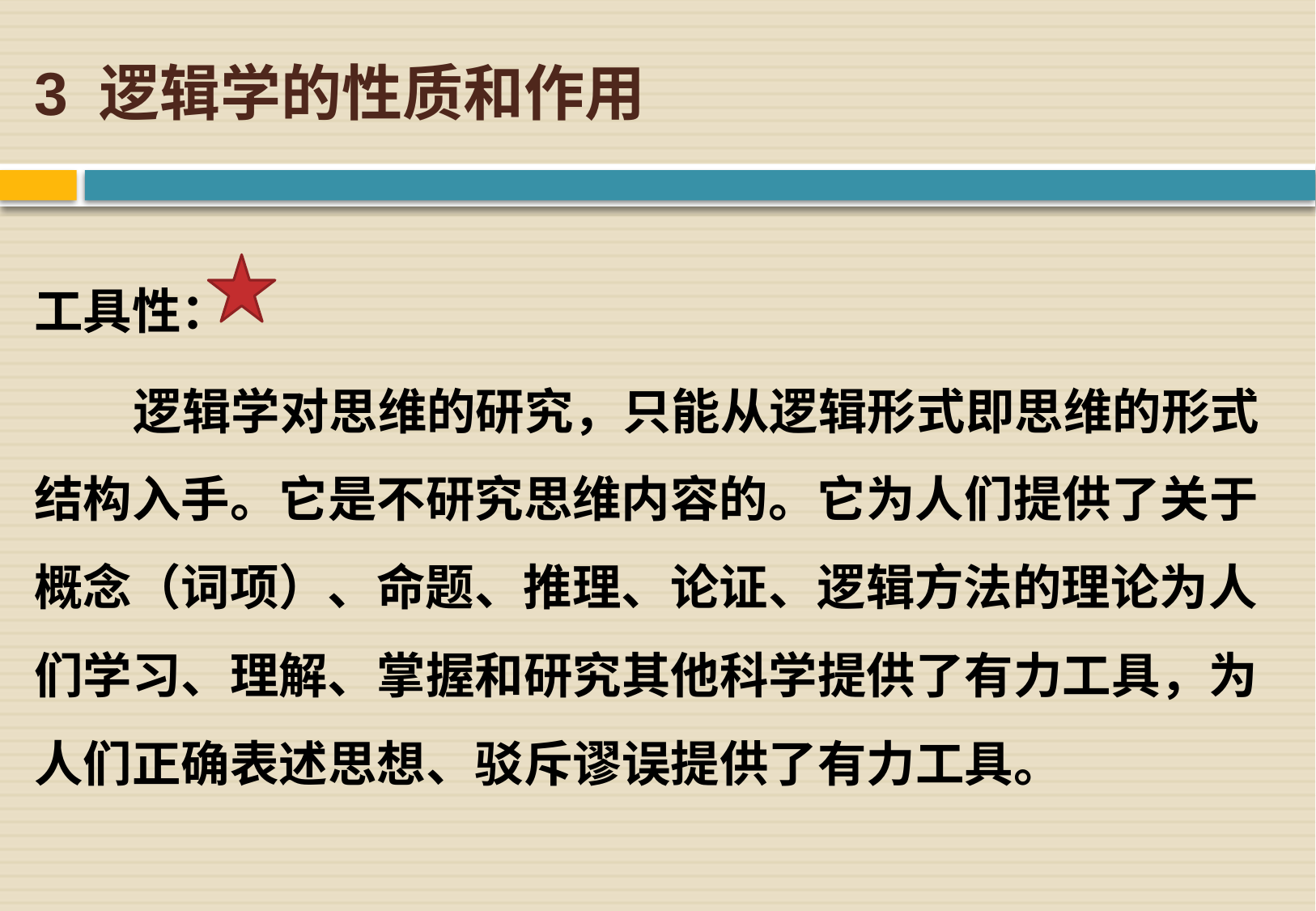

# 3 逻辑学的性质和作用
工具性：
        逻辑学对思维的研究，只能从逻辑形式即思维的形式结构入手。它是不研究思维内容的。它为人们提供了关于概念（词项）、命题、推理、论证、逻辑方法的理论为人们学习、理解、掌握和研究其他科学提供了有力工具，为人们正确表述思想、驳斥谬误提供了有力工具。